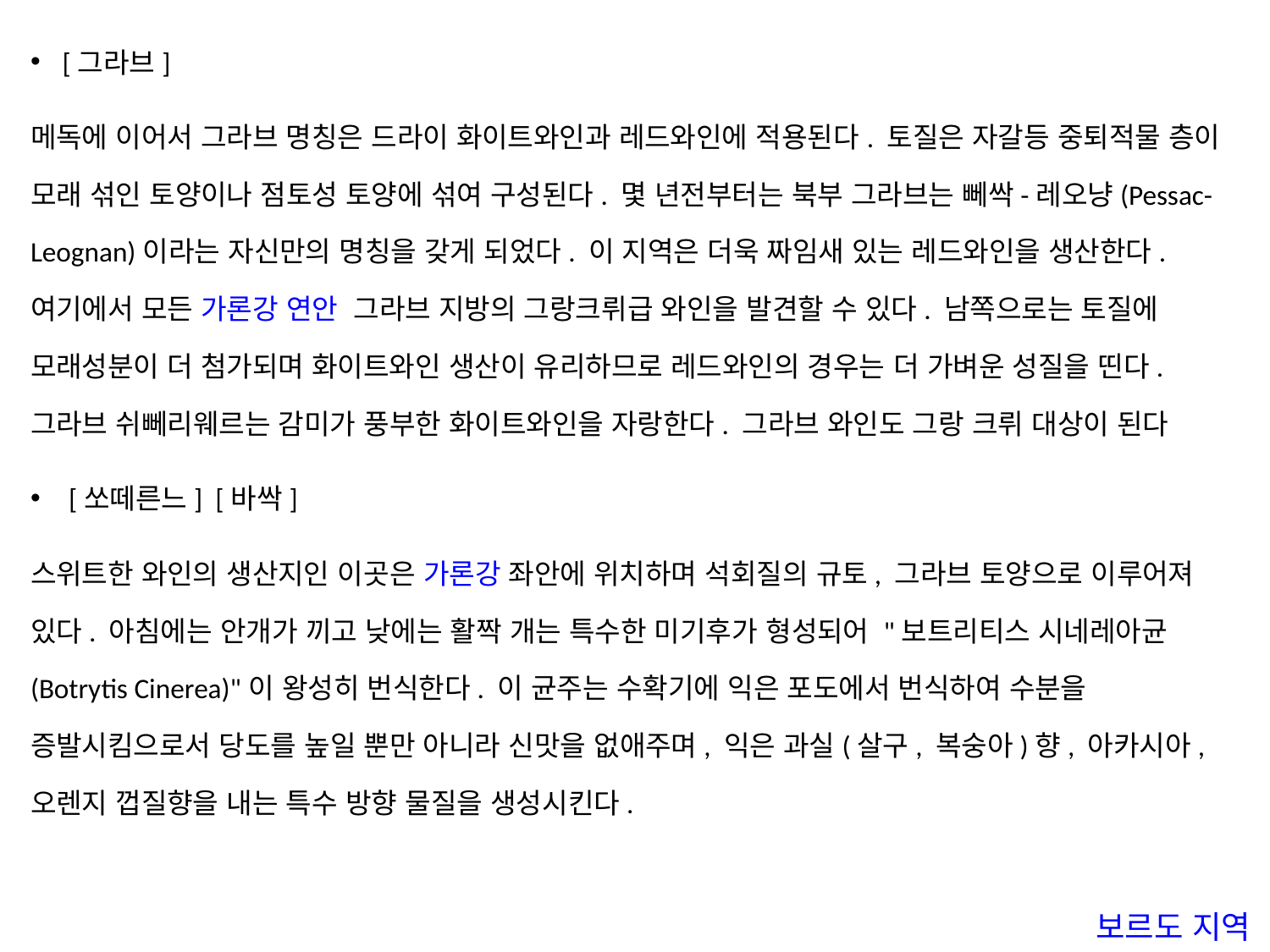

[그라브]
메독에 이어서 그라브 명칭은 드라이 화이트와인과 레드와인에 적용된다. 토질은 자갈등 중퇴적물 층이 모래 섞인 토양이나 점토성 토양에 섞여 구성된다. 몇 년전부터는 북부 그라브는 뻬싹-레오냥(Pessac-Leognan)이라는 자신만의 명칭을 갖게 되었다. 이 지역은 더욱 짜임새 있는 레드와인을 생산한다. 여기에서 모든 가론강 연안  그라브 지방의 그랑크뤼급 와인을 발견할 수 있다. 남쪽으로는 토질에 모래성분이 더 첨가되며 화이트와인 생산이 유리하므로 레드와인의 경우는 더 가벼운 성질을 띤다. 그라브 쉬뻬리웨르는 감미가 풍부한 화이트와인을 자랑한다. 그라브 와인도 그랑 크뤼 대상이 된다
 [쏘떼른느]  [바싹]
스위트한 와인의 생산지인 이곳은 가론강 좌안에 위치하며 석회질의 규토, 그라브 토양으로 이루어져 있다. 아침에는 안개가 끼고 낮에는 활짝 개는 특수한 미기후가 형성되어 "보트리티스 시네레아균(Botrytis Cinerea)"이 왕성히 번식한다. 이 균주는 수확기에 익은 포도에서 번식하여 수분을 증발시킴으로서 당도를 높일 뿐만 아니라 신맛을 없애주며, 익은 과실(살구, 복숭아)향, 아카시아, 오렌지 껍질향을 내는 특수 방향 물질을 생성시킨다.

보르도 지역